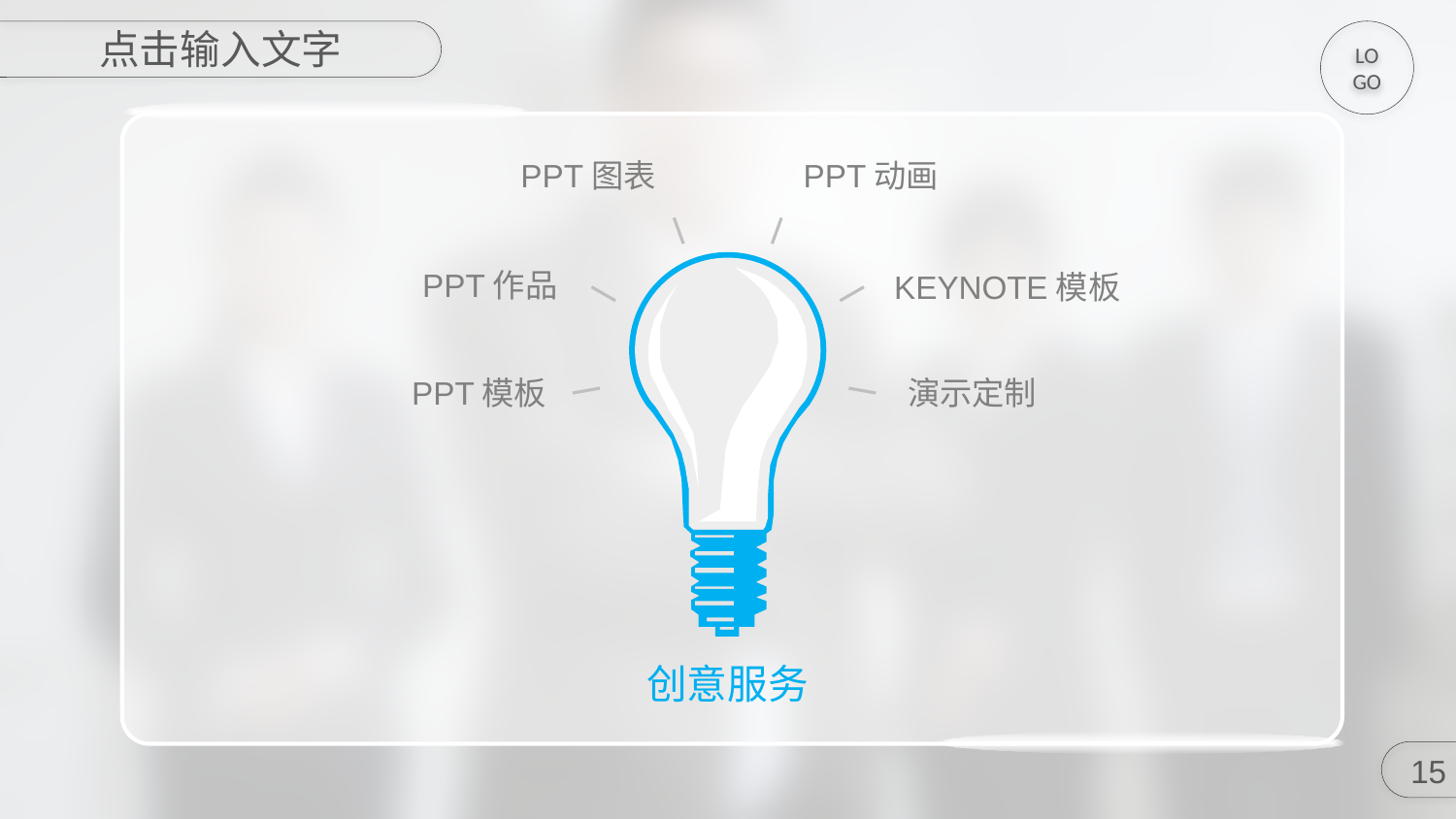

点击输入文字

LOGO
PPT图表
PPT动画

PPT作品

KEYNOTE模板

PPT模板
演示定制

创意服务